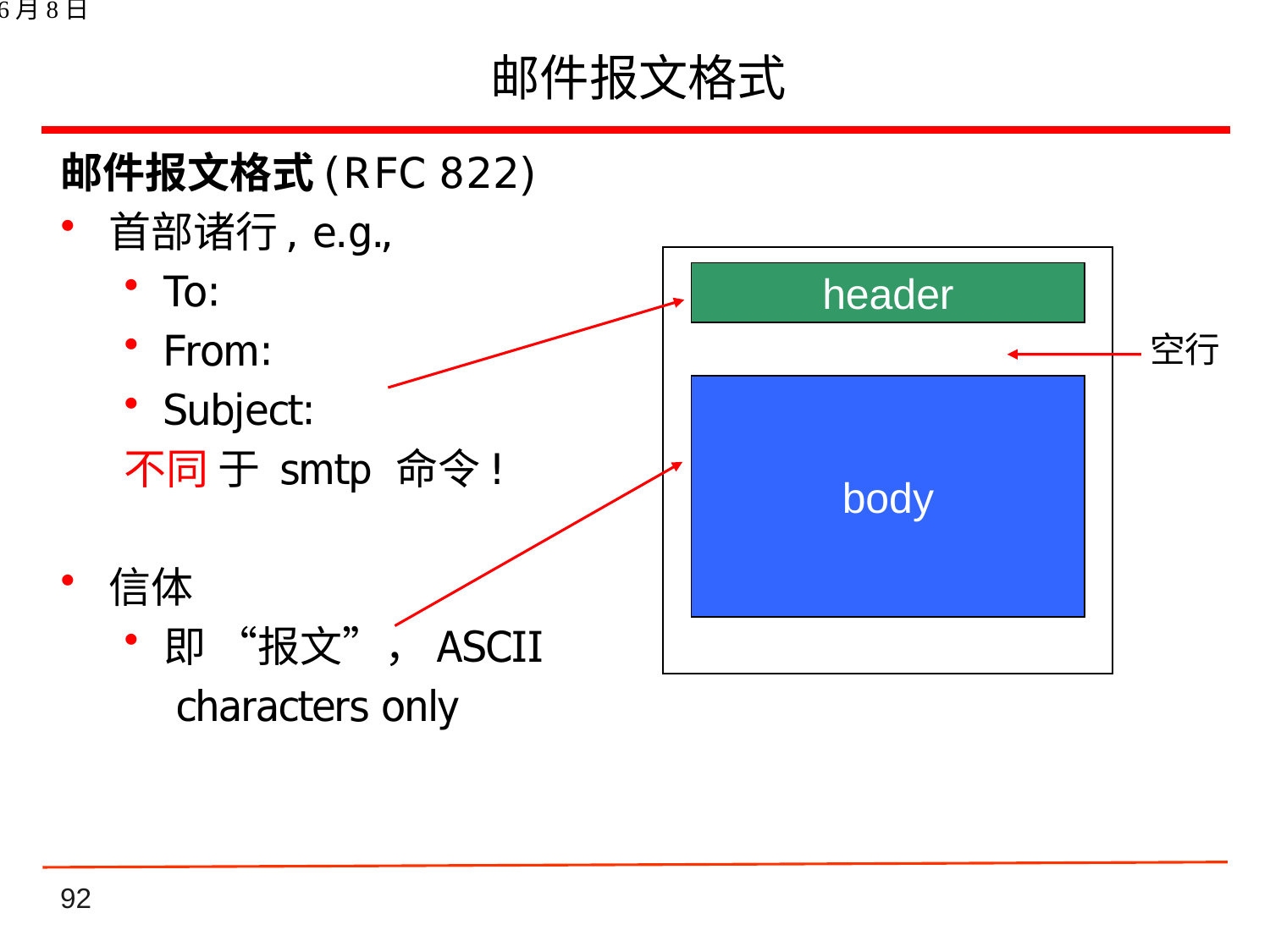

# 邮件报文格式
邮件报文格式(RFC 822)
首部诸行, e.g.,
To:
From:
Subject:
不同 于 smtp 命令!

信体
即 “报文”，ASCII
    characters only

header

空行

body

2021年6月8日